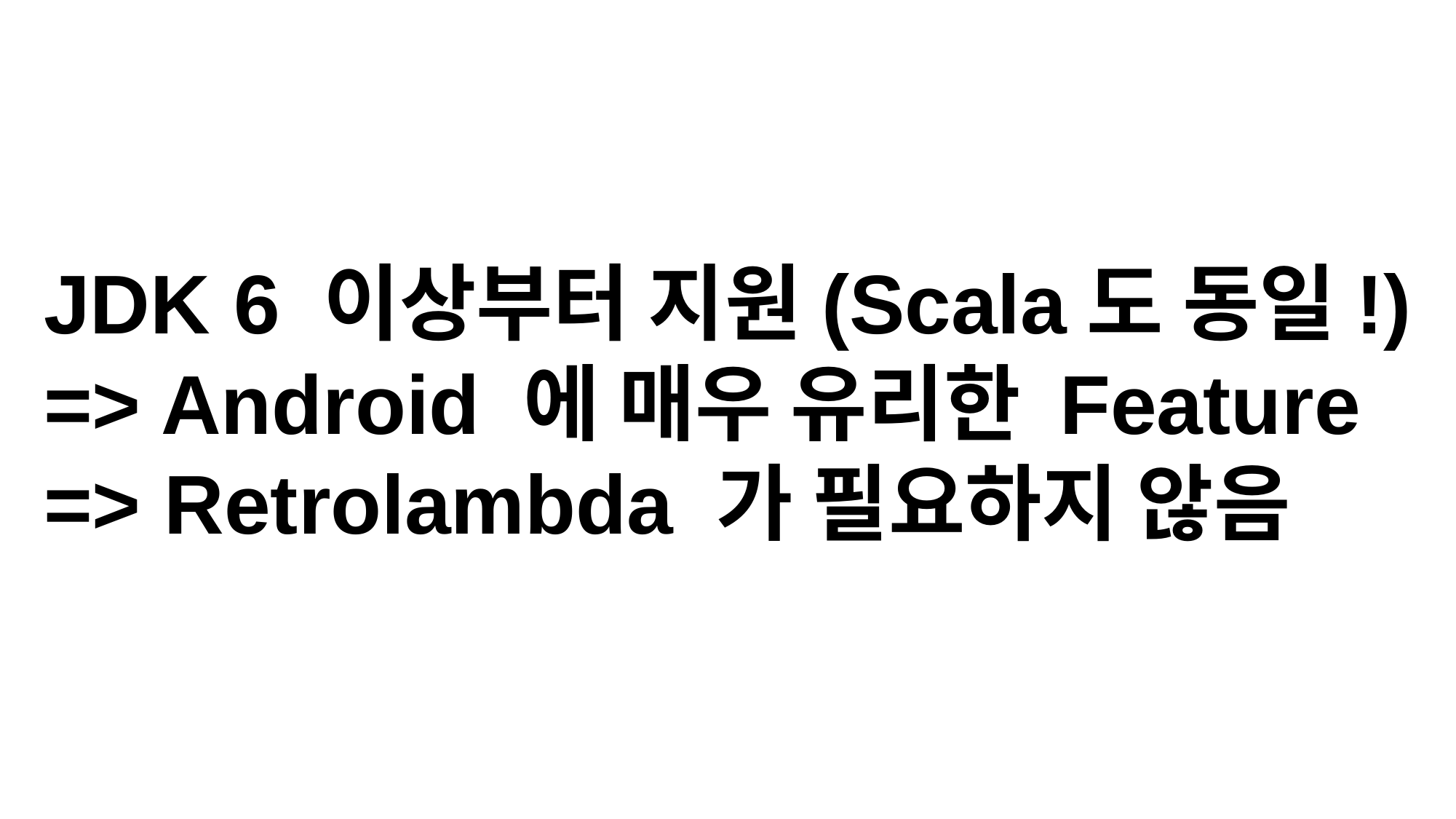

JDK 6 이상부터 지원(Scala도 동일!)
=> Android 에 매우 유리한 Feature
=> Retrolambda 가 필요하지 않음